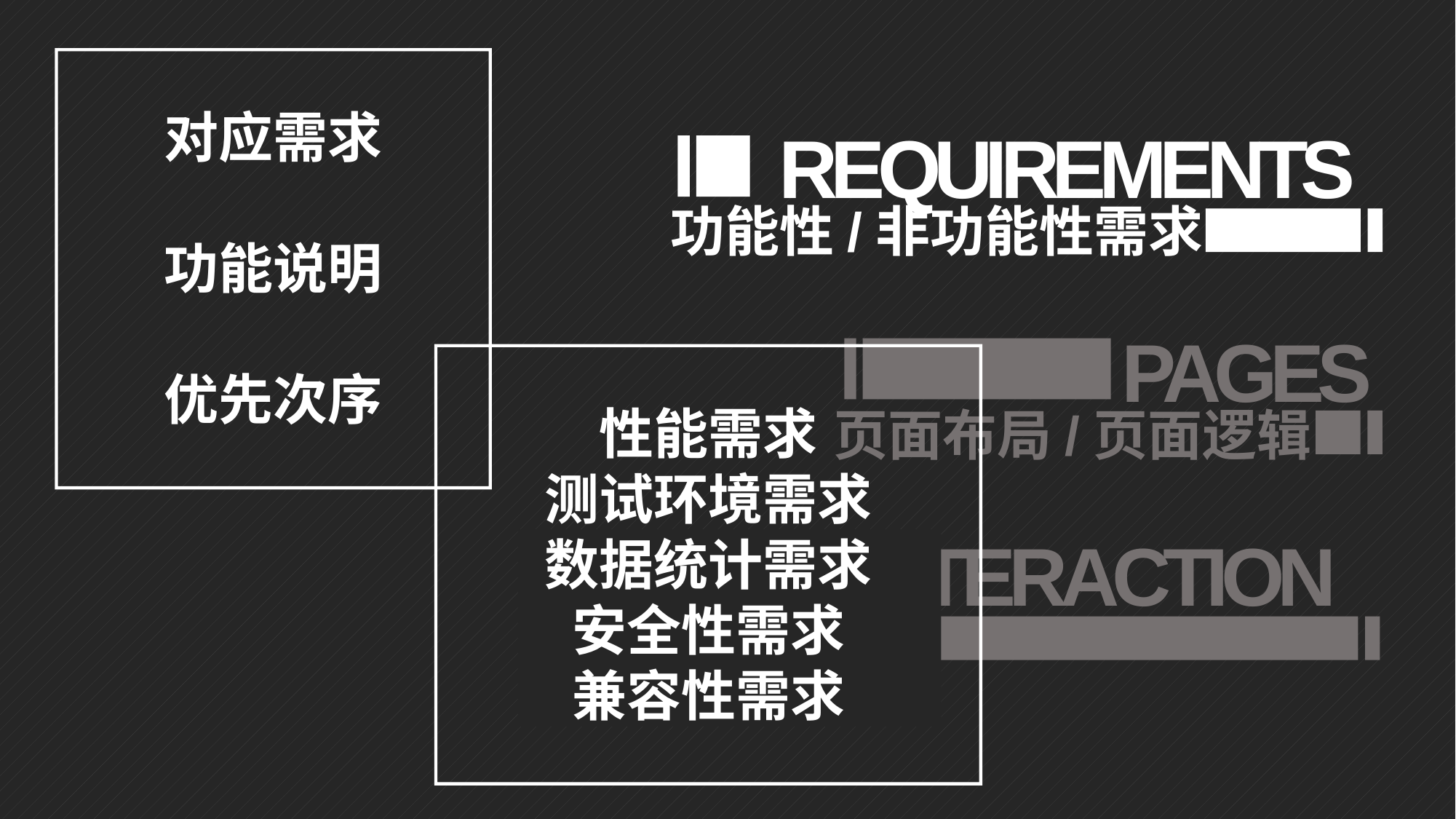

对应需求

功能说明

优先次序
REQUIREMENTS

功能性/非功能性需求

PAGES

页面布局/页面逻辑

性能需求
测试环境需求
数据统计需求
安全性需求
兼容性需求
USER INTERACTION

 操作交互